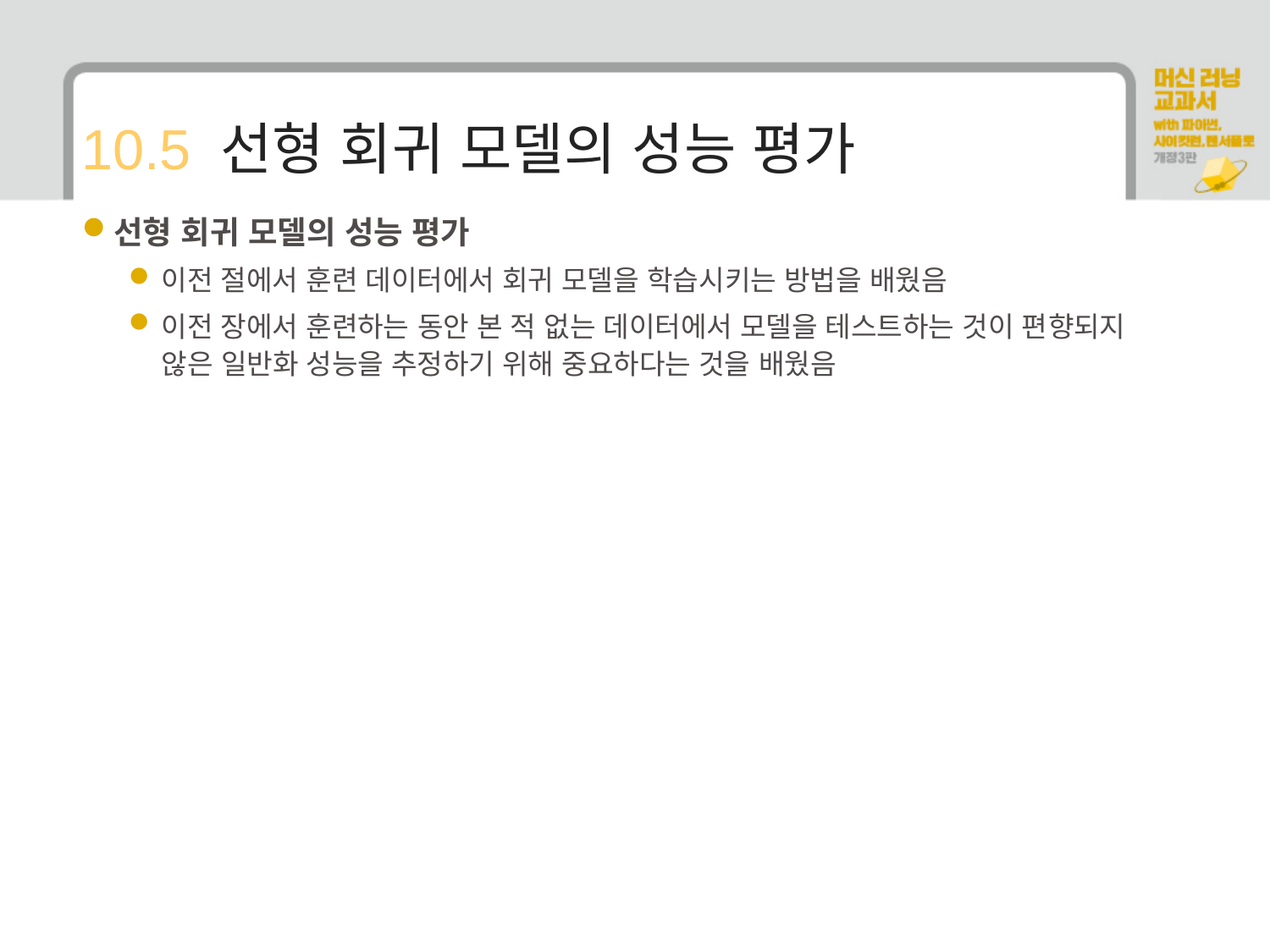

# 10.5 선형 회귀 모델의 성능 평가
선형 회귀 모델의 성능 평가
이전 절에서 훈련 데이터에서 회귀 모델을 학습시키는 방법을 배웠음
이전 장에서 훈련하는 동안 본 적 없는 데이터에서 모델을 테스트하는 것이 편향되지 않은 일반화 성능을 추정하기 위해 중요하다는 것을 배웠음